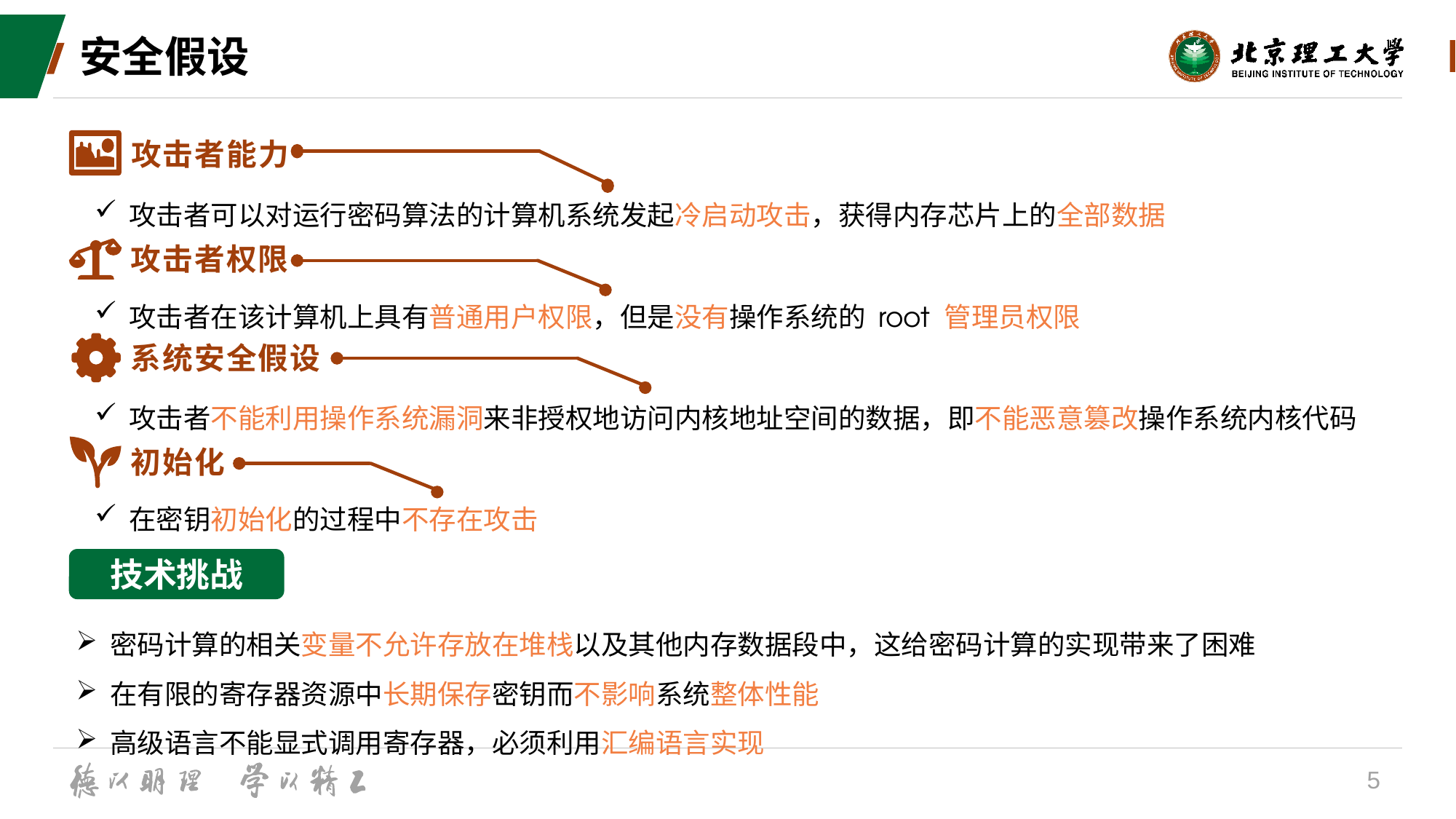

# 安全假设
攻击者能力

攻击者可以对运行密码算法的计算机系统发起冷启动攻击，获得内存芯片上的全部数据
攻击者权限

攻击者在该计算机上具有普通用户权限，但是没有操作系统的 root 管理员权限
系统安全假设

攻击者不能利用操作系统漏洞来非授权地访问内核地址空间的数据，即不能恶意篡改操作系统内核代码
初始化

在密钥初始化的过程中不存在攻击
技术挑战
密码计算的相关变量不允许存放在堆栈以及其他内存数据段中，这给密码计算的实现带来了困难
在有限的寄存器资源中长期保存密钥而不影响系统整体性能
高级语言不能显式调用寄存器，必须利用汇编语言实现